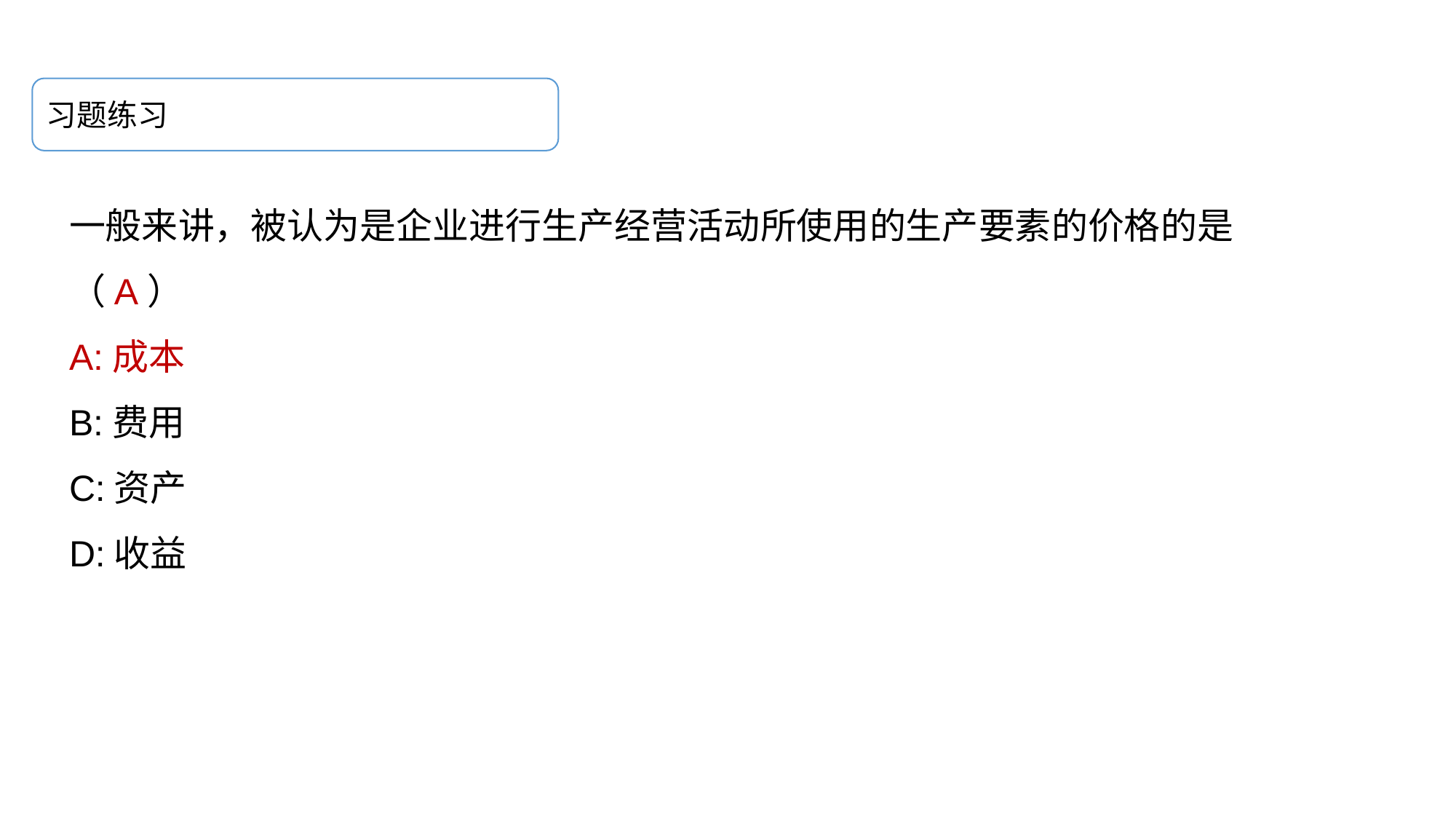

习题练习
一般来讲，被认为是企业进行生产经营活动所使用的生产要素的价格的是（A）
A:成本
B:费用
C:资产
D:收益